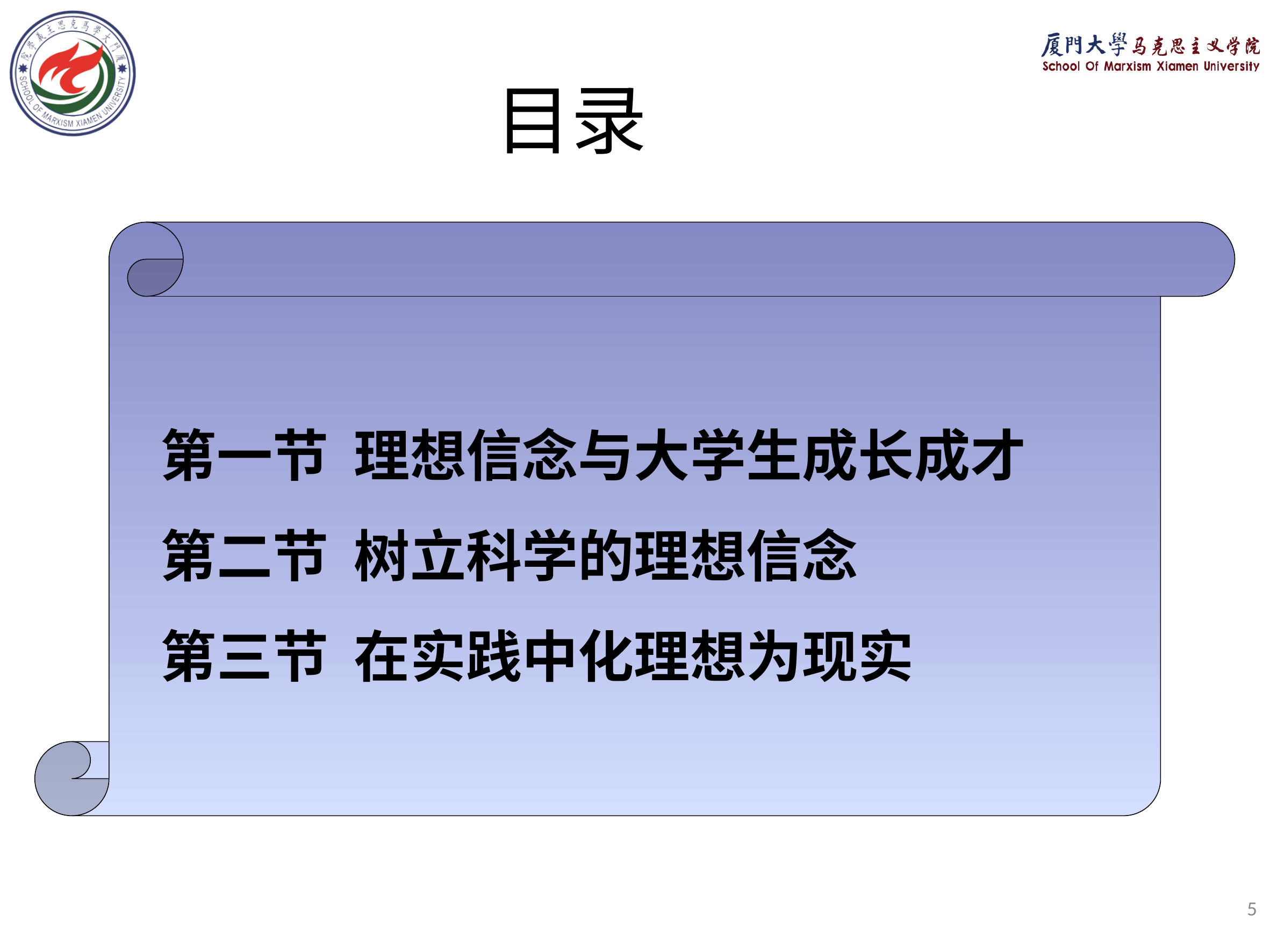

目录
  第一节  理想信念与大学生成长成才
  第二节  树立科学的理想信念
  第三节  在实践中化理想为现实
5